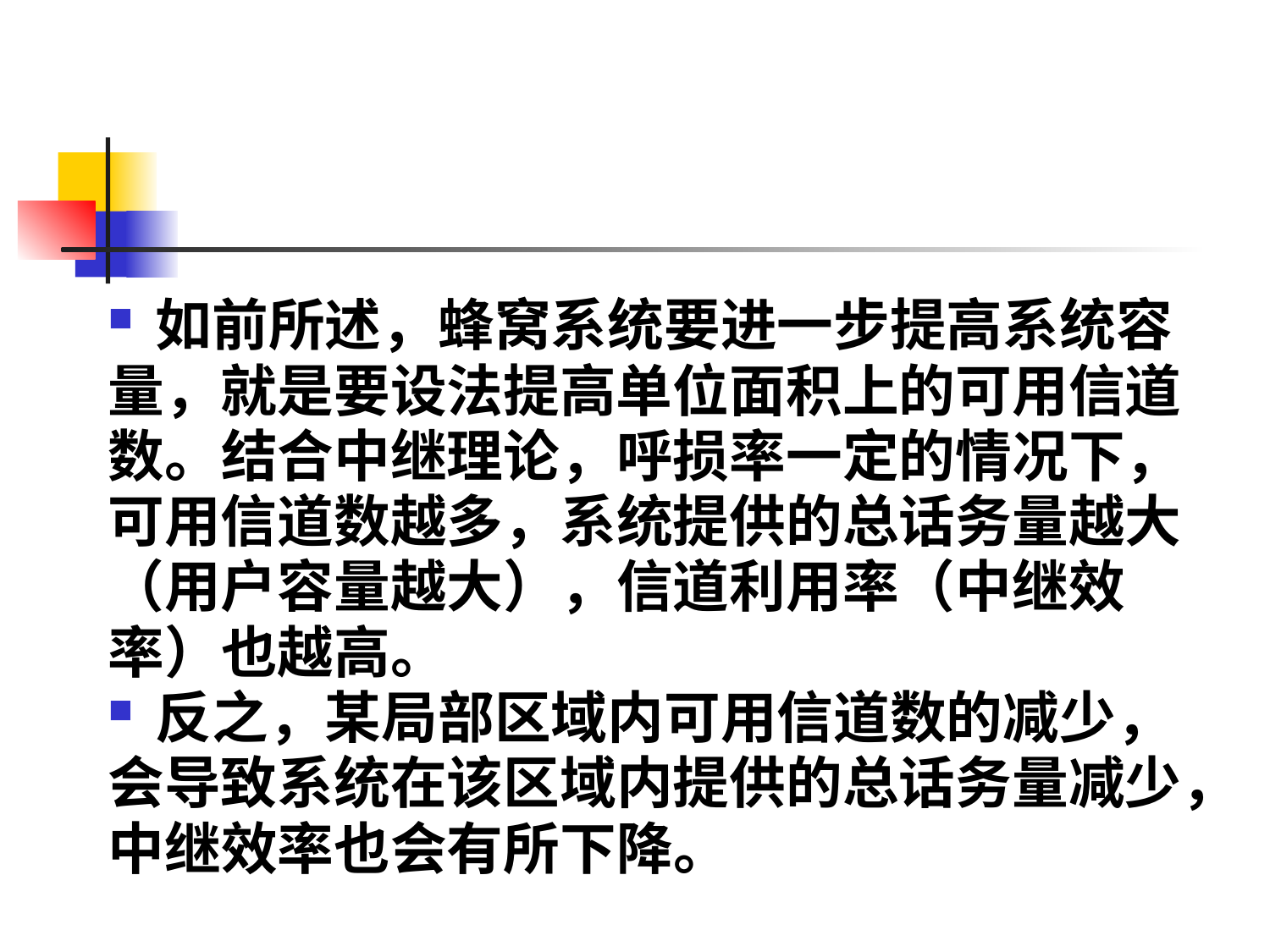

如前所述，蜂窝系统要进一步提高系统容
量，就是要设法提高单位面积上的可用信道
数。结合中继理论，呼损率一定的情况下，
可用信道数越多，系统提供的总话务量越大
（用户容量越大），信道利用率（中继效
率）也越高。
反之，某局部区域内可用信道数的减少，
会导致系统在该区域内提供的总话务量减少，
中继效率也会有所下降。